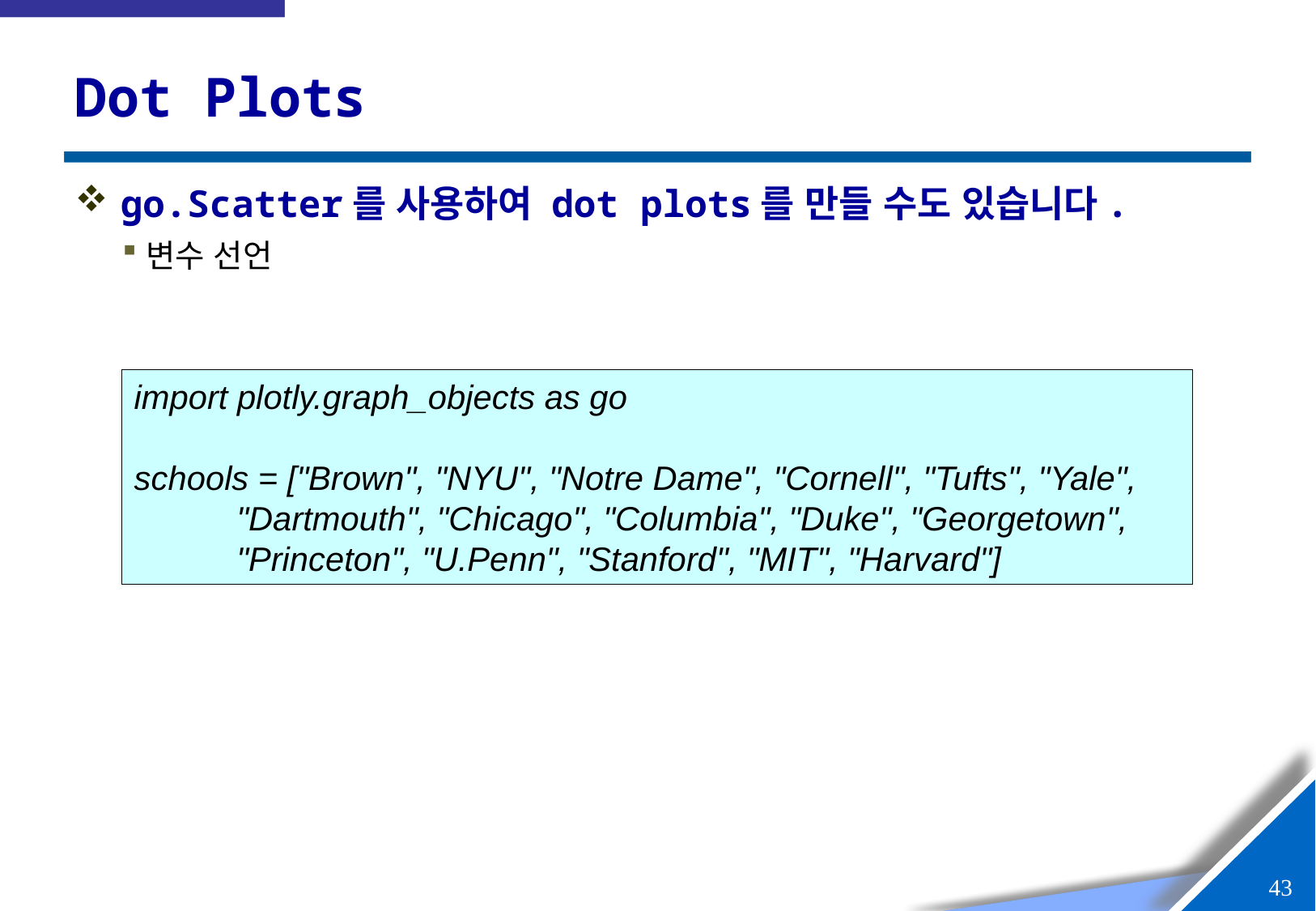

# Dot Plots
go.Scatter를 사용하여 dot plots를 만들 수도 있습니다.
변수 선언
import plotly.graph_objects as go

schools = ["Brown", "NYU", "Notre Dame", "Cornell", "Tufts", "Yale",
           "Dartmouth", "Chicago", "Columbia", "Duke", "Georgetown",
           "Princeton", "U.Penn", "Stanford", "MIT", "Harvard"]
43